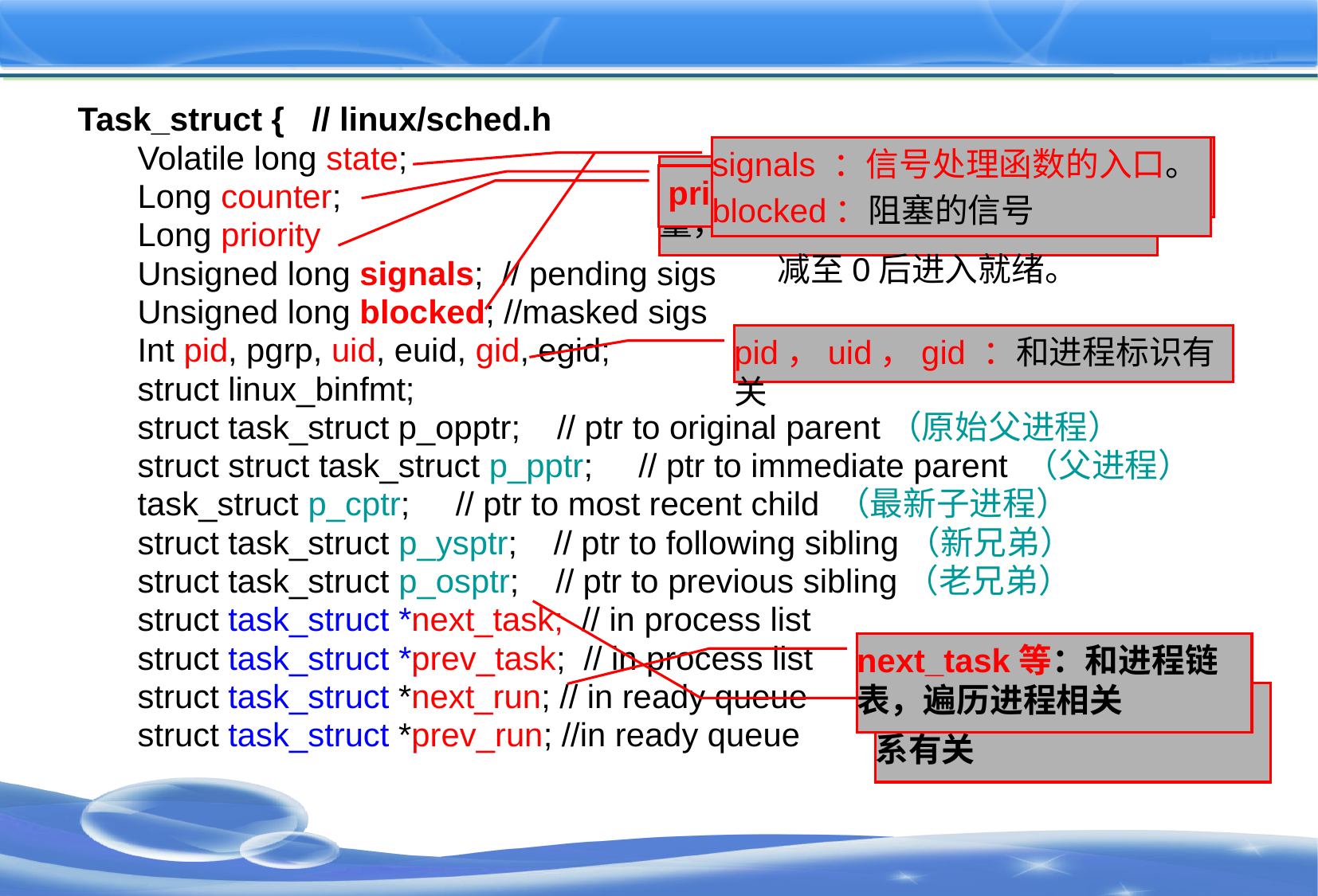

#
Task_struct {   // linux/sched.h
Volatile long state;
Long counter;
Long priority
Unsigned long signals;  // pending sigs
Unsigned long blocked; //masked sigs
Int pid, pgrp, uid, euid, gid, egid;
struct linux_binfmt;
struct task_struct p_opptr;    // ptr to original parent（原始父进程）
struct struct task_struct p_pptr;     // ptr to immediate parent （父进程）
task_struct p_cptr;     // ptr to most recent child （最新子进程）
struct task_struct p_ysptr;    // ptr to following sibling（新兄弟）
struct task_struct p_osptr;    // ptr to previous sibling（老兄弟）
struct task_struct *next_task;  // in process list
struct task_struct *prev_task;  // in process list
struct task_struct *next_run; // in ready queue
struct task_struct *prev_run; //in ready queue
运行、就绪、阻塞
signals ：信号处理函数的入口。
blocked：阻塞的信号
counter：进程还可运行tick数量，
               减至0后进入就绪。
 priority ：进程优先级
pid，uid，gid ：和进程标识有关
next_task等：和进程链表，遍历进程相关
p_pptr等：和进程家族关系有关